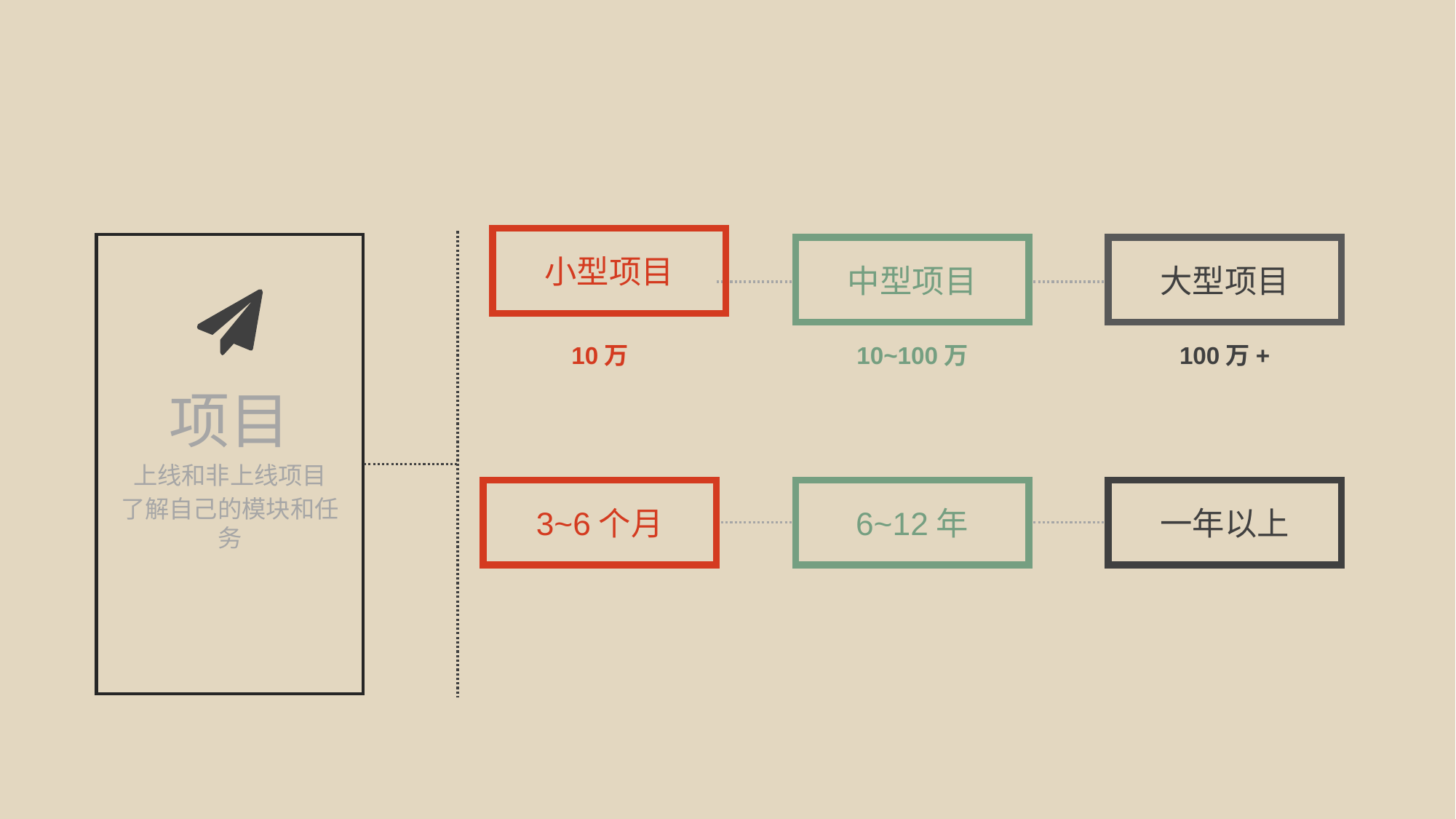

小型项目

中型项目
大型项目

10万
10~100万
100万+
项目
上线和非上线项目
了解自己的模块和任务

3~6个月
6~12年
一年以上